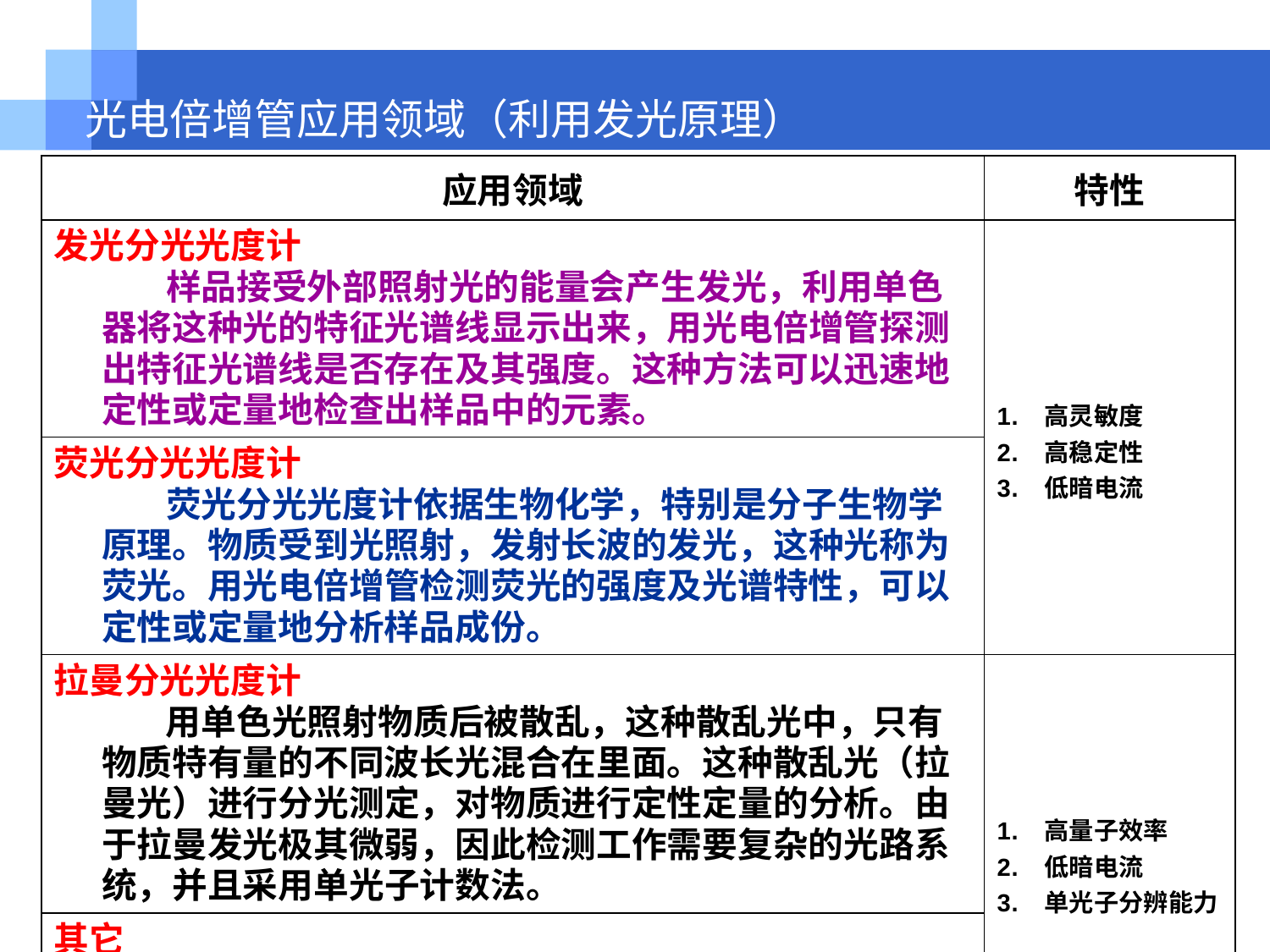

# 光电倍增管应用领域（利用发光原理）
| 应用领域 | 特性 |
| --- | --- |
| 发光分光光度计 样品接受外部照射光的能量会产生发光，利用单色器将这种光的特征光谱线显示出来，用光电倍增管探测出特征光谱线是否存在及其强度。这种方法可以迅速地定性或定量地检查出样品中的元素。 | 高灵敏度 高稳定性 低暗电流 |
| 荧光分光光度计 荧光分光光度计依据生物化学，特别是分子生物学原理。物质受到光照射，发射长波的发光，这种光称为荧光。用光电倍增管检测荧光的强度及光谱特性，可以定性或定量地分析样品成份。 |  |
| 拉曼分光光度计 用单色光照射物质后被散乱，这种散乱光中，只有物质特有量的不同波长光混合在里面。这种散乱光（拉曼光）进行分光测定，对物质进行定性定量的分析。由于拉曼发光极其微弱，因此检测工作需要复杂的光路系统，并且采用单光子计数法。 | 高量子效率 低暗电流 单光子分辨能力 |
| 其它 ● 液相或气相色谱 ● X光衍射仪，X光荧光分析 ● 电子显微镜 |  |